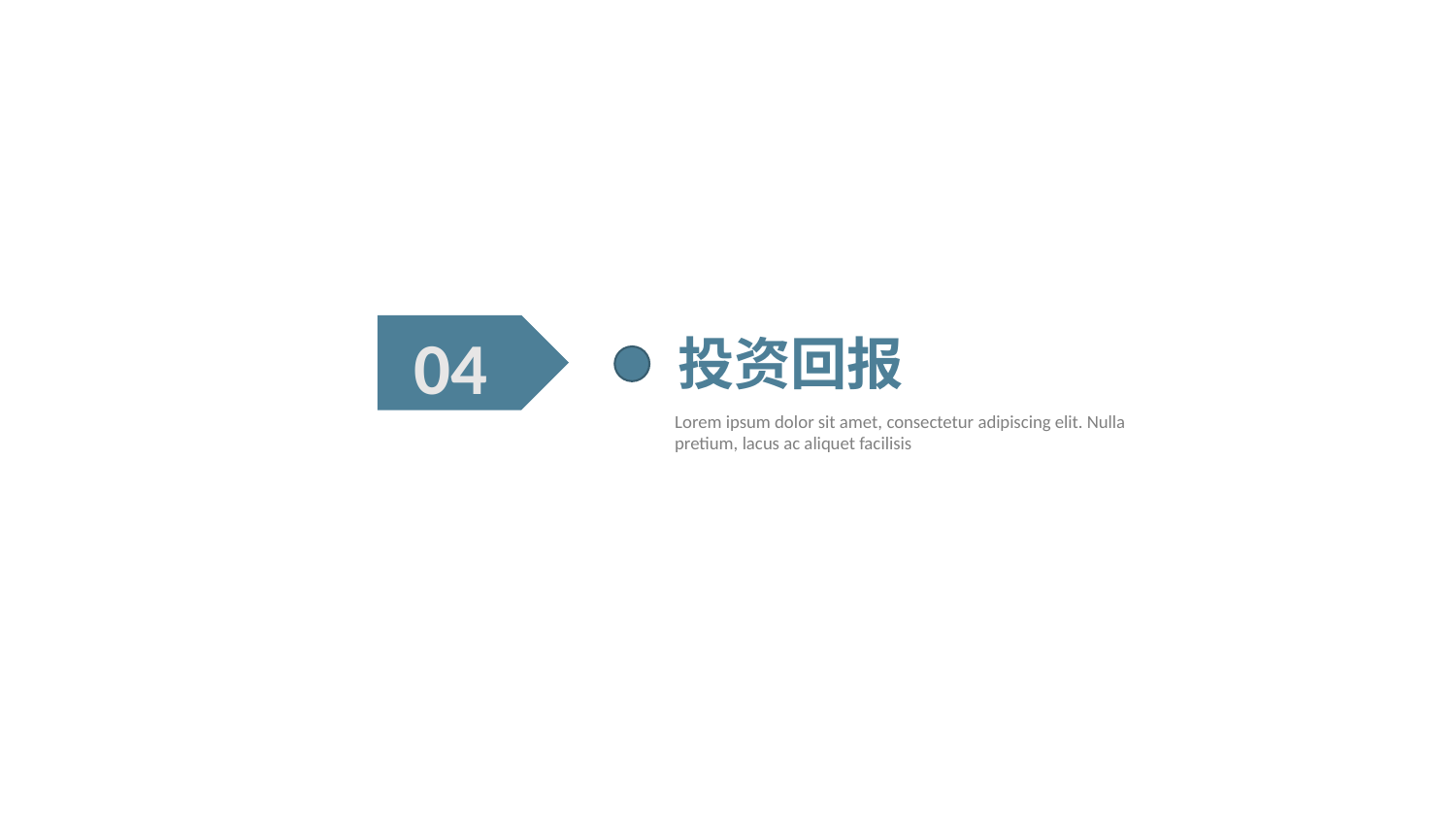

04

投资回报
Lorem ipsum dolor sit amet, consectetur adipiscing elit. Nulla pretium, lacus ac aliquet facilisis